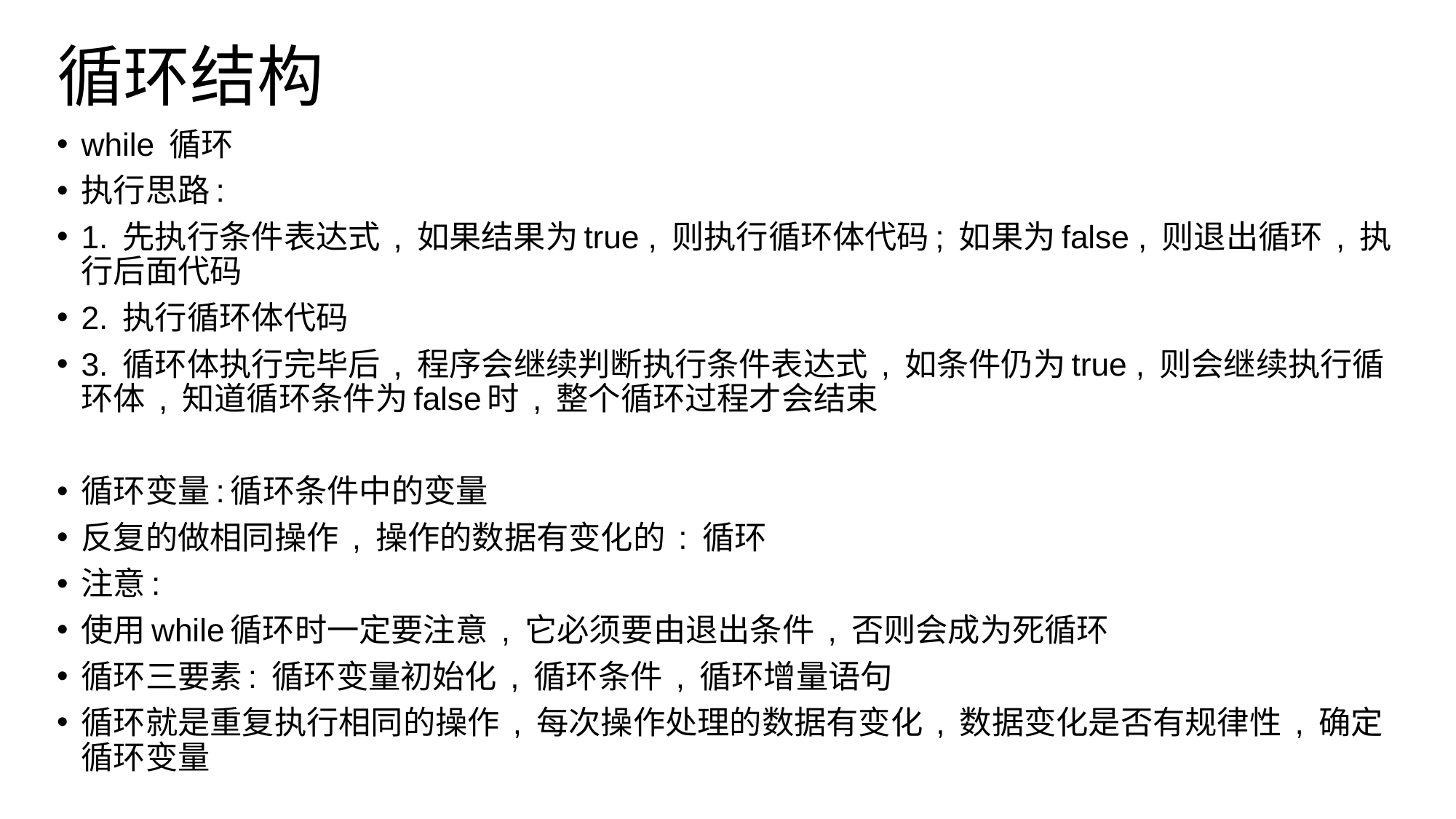

# 循环结构
while 循环
执行思路:
1. 先执行条件表达式 , 如果结果为true , 则执行循环体代码; 如果为false , 则退出循环 , 执行后面代码
2. 执行循环体代码
3. 循环体执行完毕后 , 程序会继续判断执行条件表达式 , 如条件仍为true , 则会继续执行循环体 , 知道循环条件为false时 , 整个循环过程才会结束

循环变量:循环条件中的变量
反复的做相同操作 , 操作的数据有变化的 : 循环
注意:
使用while循环时一定要注意 , 它必须要由退出条件 , 否则会成为死循环
循环三要素: 循环变量初始化 , 循环条件 , 循环增量语句
循环就是重复执行相同的操作 , 每次操作处理的数据有变化 , 数据变化是否有规律性 , 确定循环变量